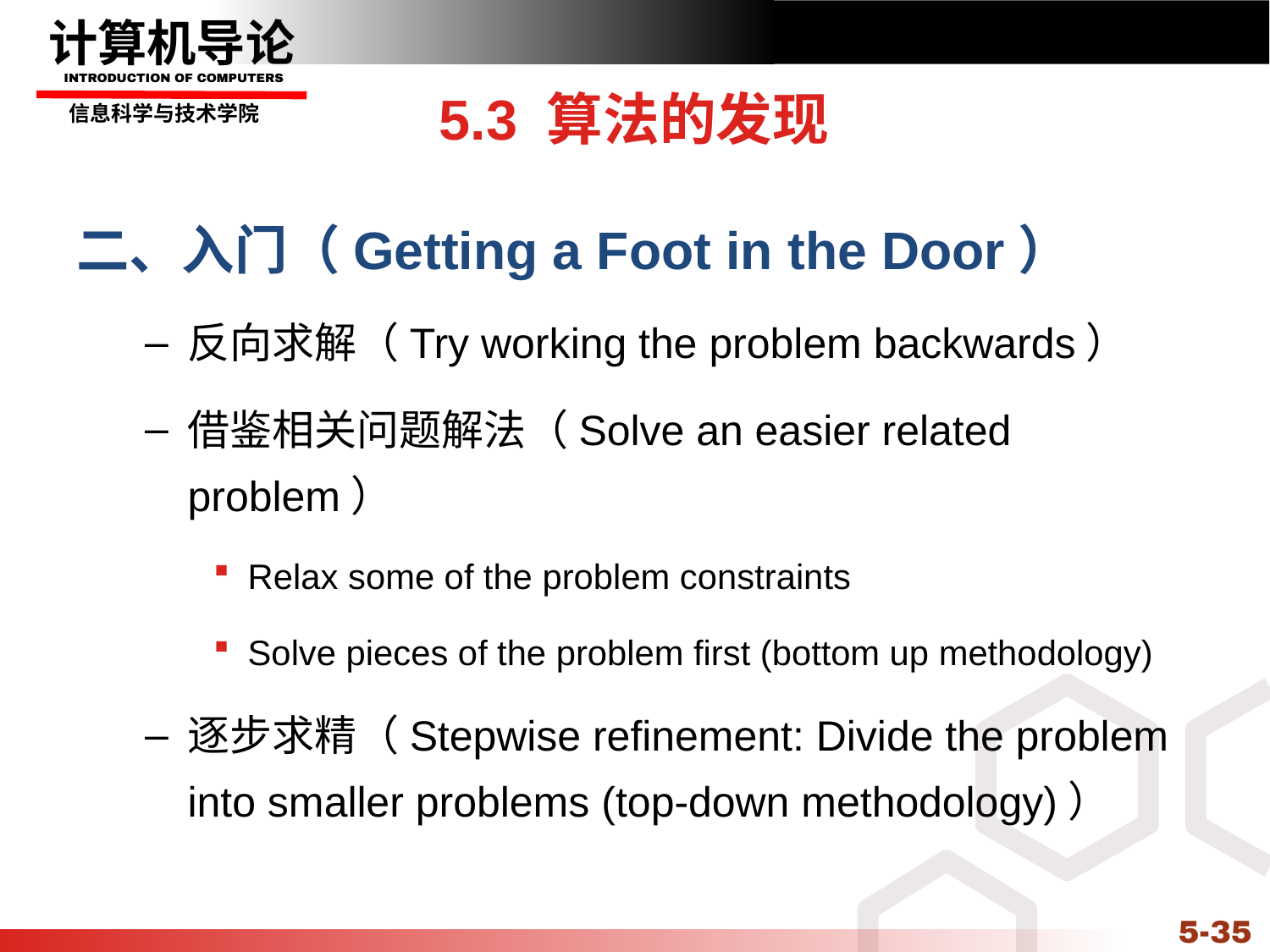

# 5.3 算法的发现
二、入门（Getting a Foot in the Door）
反向求解（Try working the problem backwards）
借鉴相关问题解法（Solve an easier related problem）
Relax some of the problem constraints
Solve pieces of the problem first (bottom up methodology)
逐步求精（Stepwise refinement: Divide the problem into smaller problems (top-down methodology)）

5-35